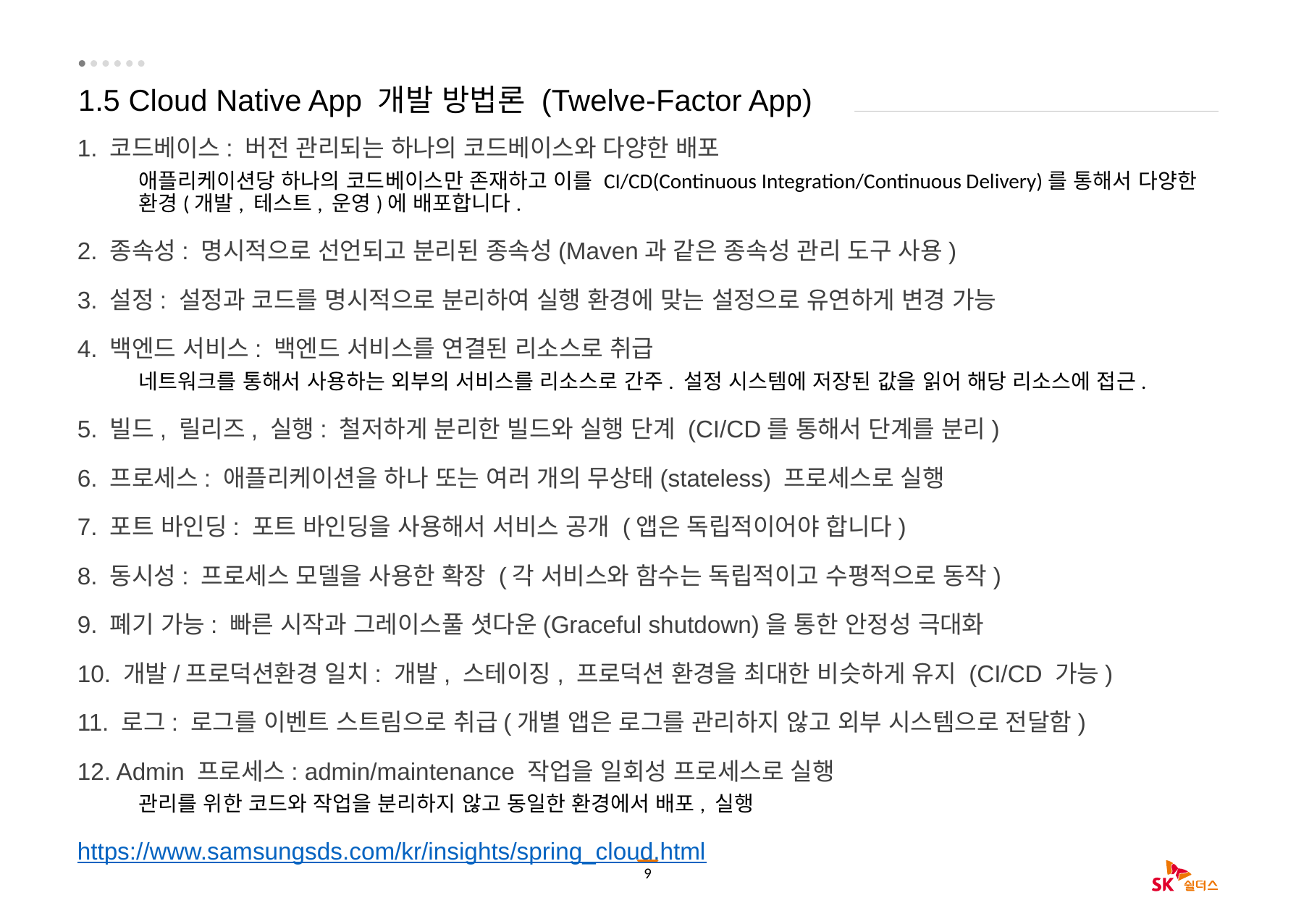

# 1.5 Cloud Native App 개발 방법론 (Twelve-Factor App)
1. 코드베이스: 버전 관리되는 하나의 코드베이스와 다양한 배포
애플리케이션당 하나의 코드베이스만 존재하고 이를 CI/CD(Continuous Integration/Continuous Delivery)를 통해서 다양한 환경(개발, 테스트, 운영)에 배포합니다.
2. 종속성: 명시적으로 선언되고 분리된 종속성(Maven과 같은 종속성 관리 도구 사용)
3. 설정: 설정과 코드를 명시적으로 분리하여 실행 환경에 맞는 설정으로 유연하게 변경 가능
4. 백엔드 서비스: 백엔드 서비스를 연결된 리소스로 취급
네트워크를 통해서 사용하는 외부의 서비스를 리소스로 간주. 설정 시스템에 저장된 값을 읽어 해당 리소스에 접근.
5. 빌드, 릴리즈, 실행: 철저하게 분리한 빌드와 실행 단계 (CI/CD를 통해서 단계를 분리)
6. 프로세스: 애플리케이션을 하나 또는 여러 개의 무상태(stateless) 프로세스로 실행
7. 포트 바인딩: 포트 바인딩을 사용해서 서비스 공개 (앱은 독립적이어야 합니다)
8. 동시성: 프로세스 모델을 사용한 확장 (각 서비스와 함수는 독립적이고 수평적으로 동작)
9. 폐기 가능: 빠른 시작과 그레이스풀 셧다운(Graceful shutdown)을 통한 안정성 극대화
10. 개발/프로덕션환경 일치: 개발, 스테이징, 프로덕션 환경을 최대한 비슷하게 유지 (CI/CD 가능)
11. 로그: 로그를 이벤트 스트림으로 취급(개별 앱은 로그를 관리하지 않고 외부 시스템으로 전달함)
12. Admin 프로세스: admin/maintenance 작업을 일회성 프로세스로 실행
관리를 위한 코드와 작업을 분리하지 않고 동일한 환경에서 배포, 실행
https://www.samsungsds.com/kr/insights/spring_cloud.html

9